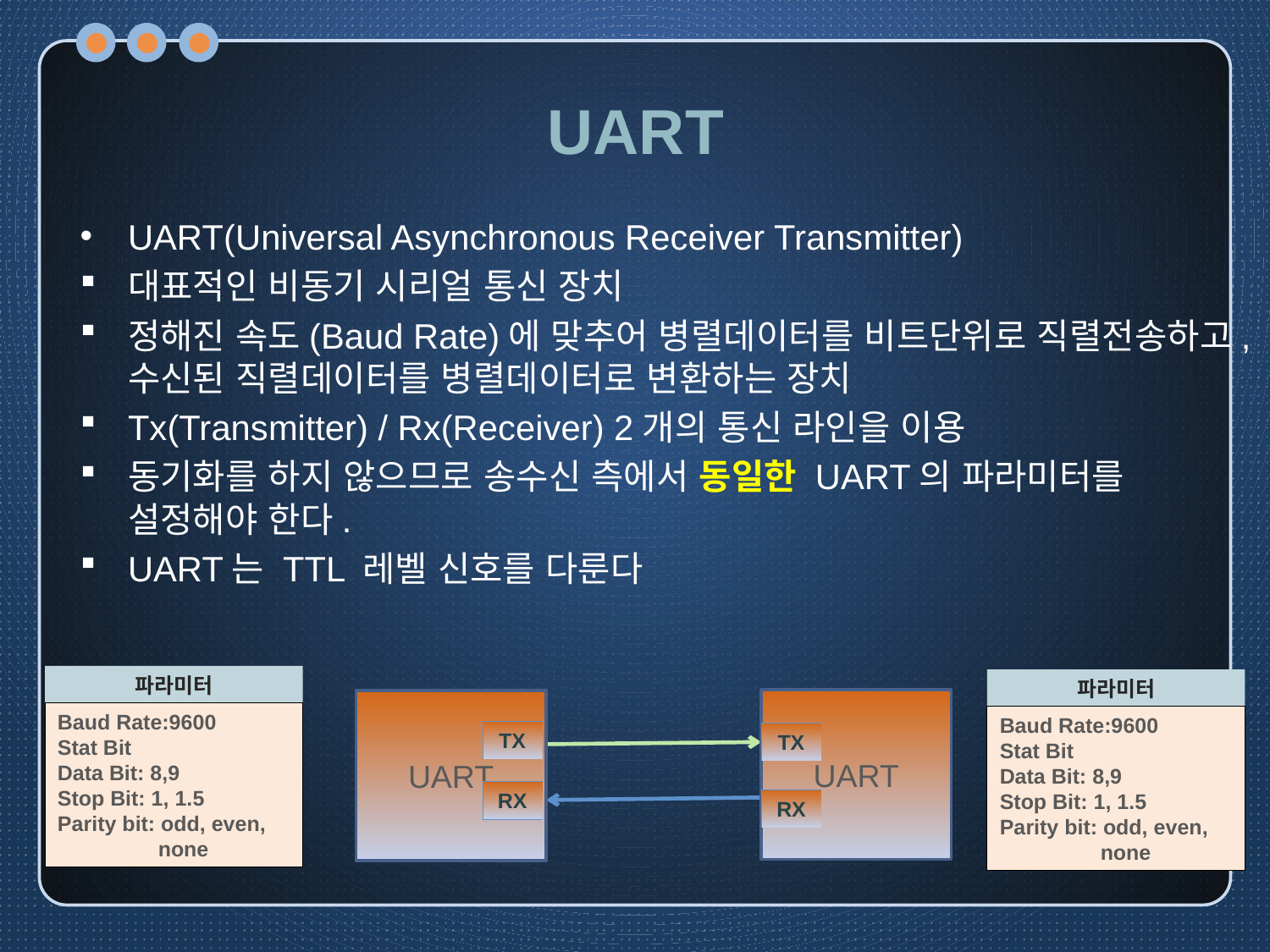

# UART
UART(Universal Asynchronous Receiver Transmitter)
대표적인 비동기 시리얼 통신 장치
정해진 속도(Baud Rate)에 맞추어 병렬데이터를 비트단위로 직렬전송하고, 수신된 직렬데이터를 병렬데이터로 변환하는 장치
Tx(Transmitter) / Rx(Receiver) 2개의 통신 라인을 이용
동기화를 하지 않으므로 송수신 측에서 동일한 UART의 파라미터를 설정해야 한다.
UART는 TTL 레벨 신호를 다룬다
파라미터
Baud Rate:9600
Stat Bit
Data Bit: 8,9
Stop Bit: 1, 1.5
Parity bit: odd, even,
                 none
파라미터
Baud Rate:9600
Stat Bit
Data Bit: 8,9
Stop Bit: 1, 1.5
Parity bit: odd, even,
                 none
UART
TX
RX
UART
TX
RX